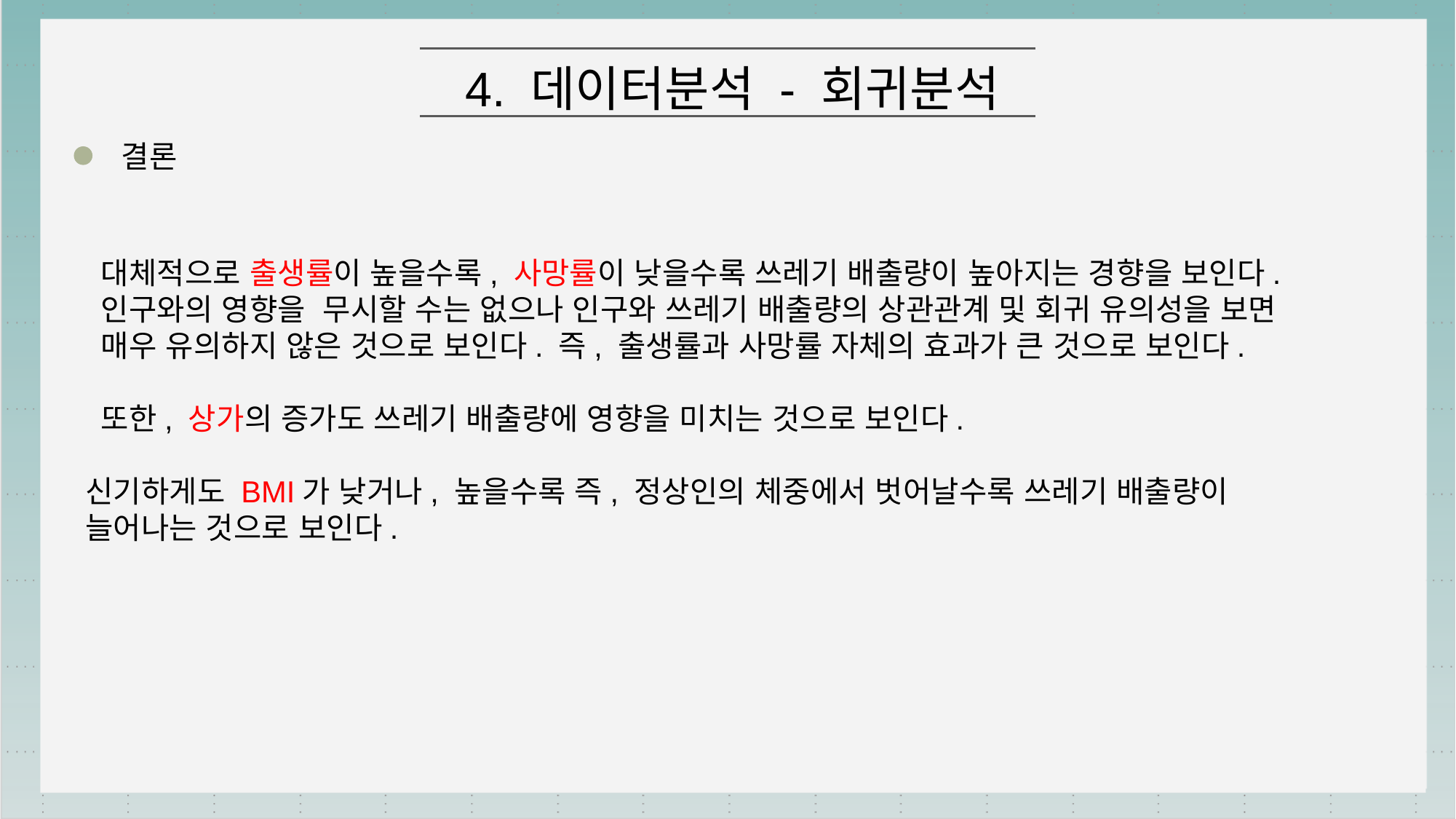

4. 데이터분석 - 회귀분석
결론

 대체적으로 출생률이 높을수록, 사망률이 낮을수록 쓰레기 배출량이 높아지는 경향을 보인다.
 인구와의 영향을  무시할 수는 없으나 인구와 쓰레기 배출량의 상관관계 및 회귀 유의성을 보면
 매우 유의하지 않은 것으로 보인다. 즉, 출생률과 사망률 자체의 효과가 큰 것으로 보인다.

 또한, 상가의 증가도 쓰레기 배출량에 영향을 미치는 것으로 보인다.

신기하게도 BMI가 낮거나, 높을수록 즉, 정상인의 체중에서 벗어날수록 쓰레기 배출량이
늘어나는 것으로 보인다.